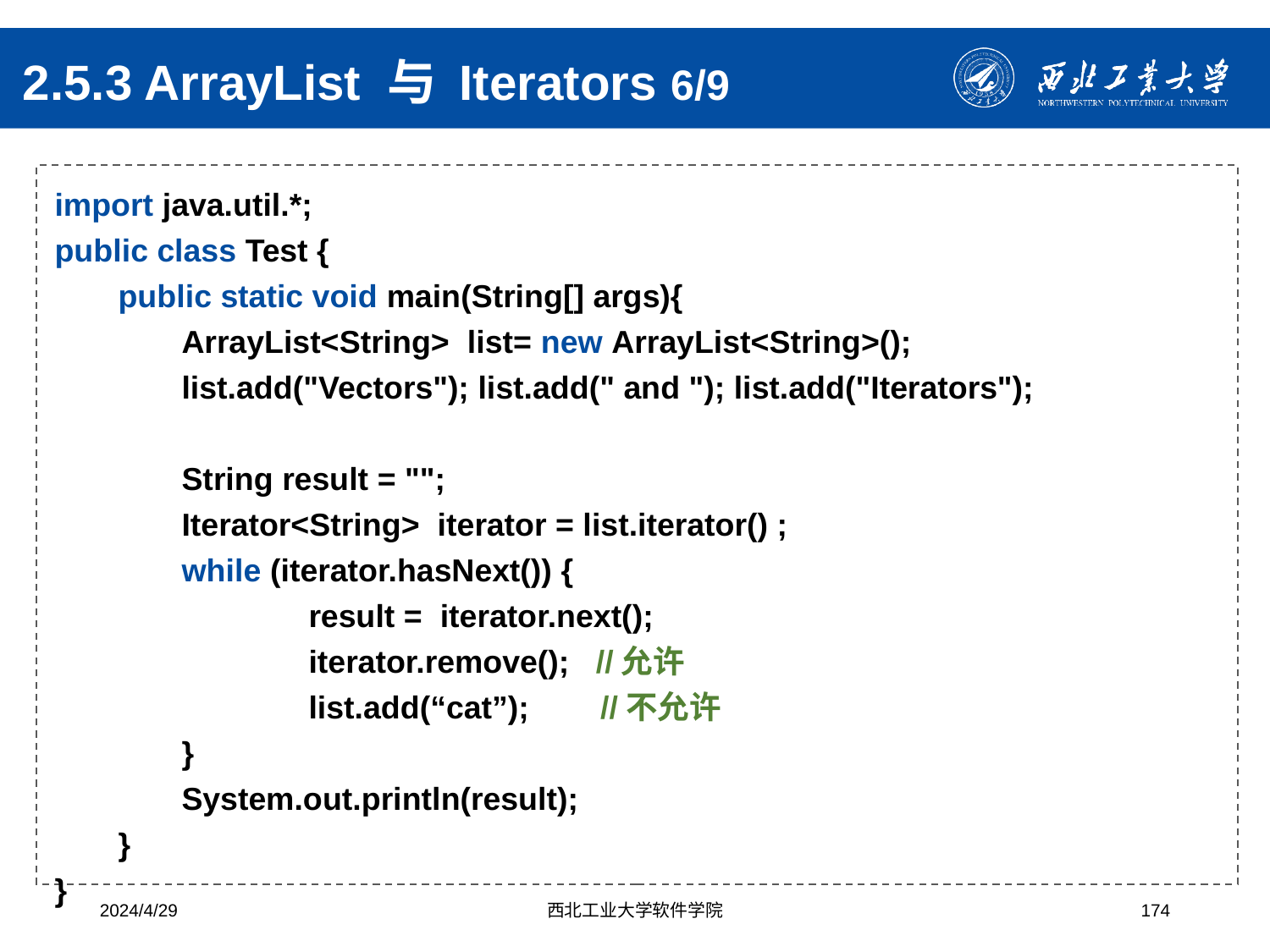

# 2.5.3 ArrayList 与 Iterators 6/9
import java.util.*;
public class Test {
public static void main(String[] args){
ArrayList<String>  list= new ArrayList<String>();
list.add("Vectors"); list.add(" and "); list.add("Iterators");
String result = "";
	Iterator<String>  iterator = list.iterator() ;
	while (iterator.hasNext()) {
          		result =  iterator.next();
		iterator.remove();   //允许
		list.add(“cat”);        //不允许
 	}
	System.out.println(result);
}
}

2024/4/29
西北工业大学软件学院
174